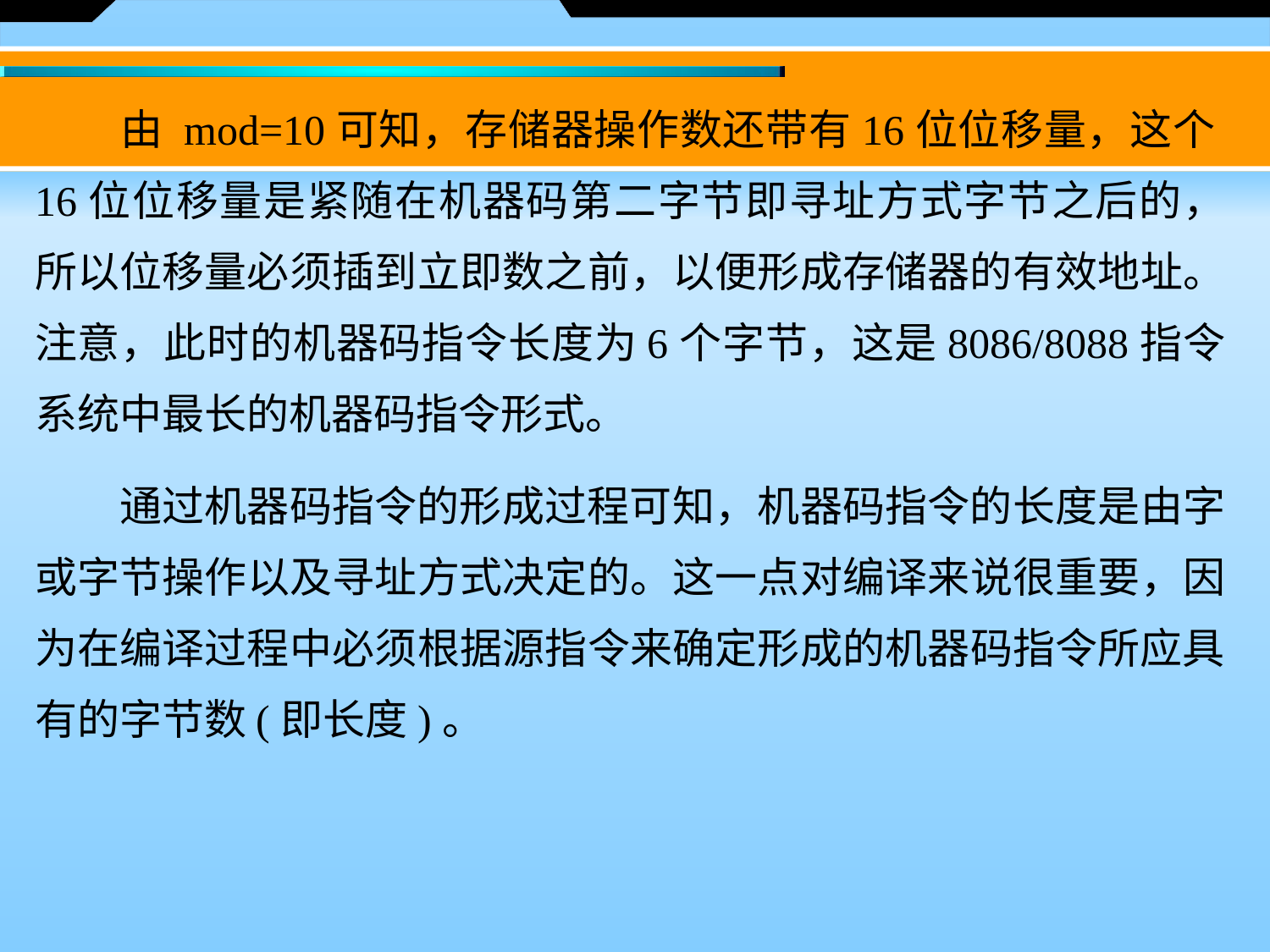

由 mod=10可知，存储器操作数还带有16位位移量，这个16位位移量是紧随在机器码第二字节即寻址方式字节之后的，所以位移量必须插到立即数之前，以便形成存储器的有效地址。注意，此时的机器码指令长度为6个字节，这是8086/8088指令系统中最长的机器码指令形式。
　　通过机器码指令的形成过程可知，机器码指令的长度是由字或字节操作以及寻址方式决定的。这一点对编译来说很重要，因为在编译过程中必须根据源指令来确定形成的机器码指令所应具有的字节数(即长度)。